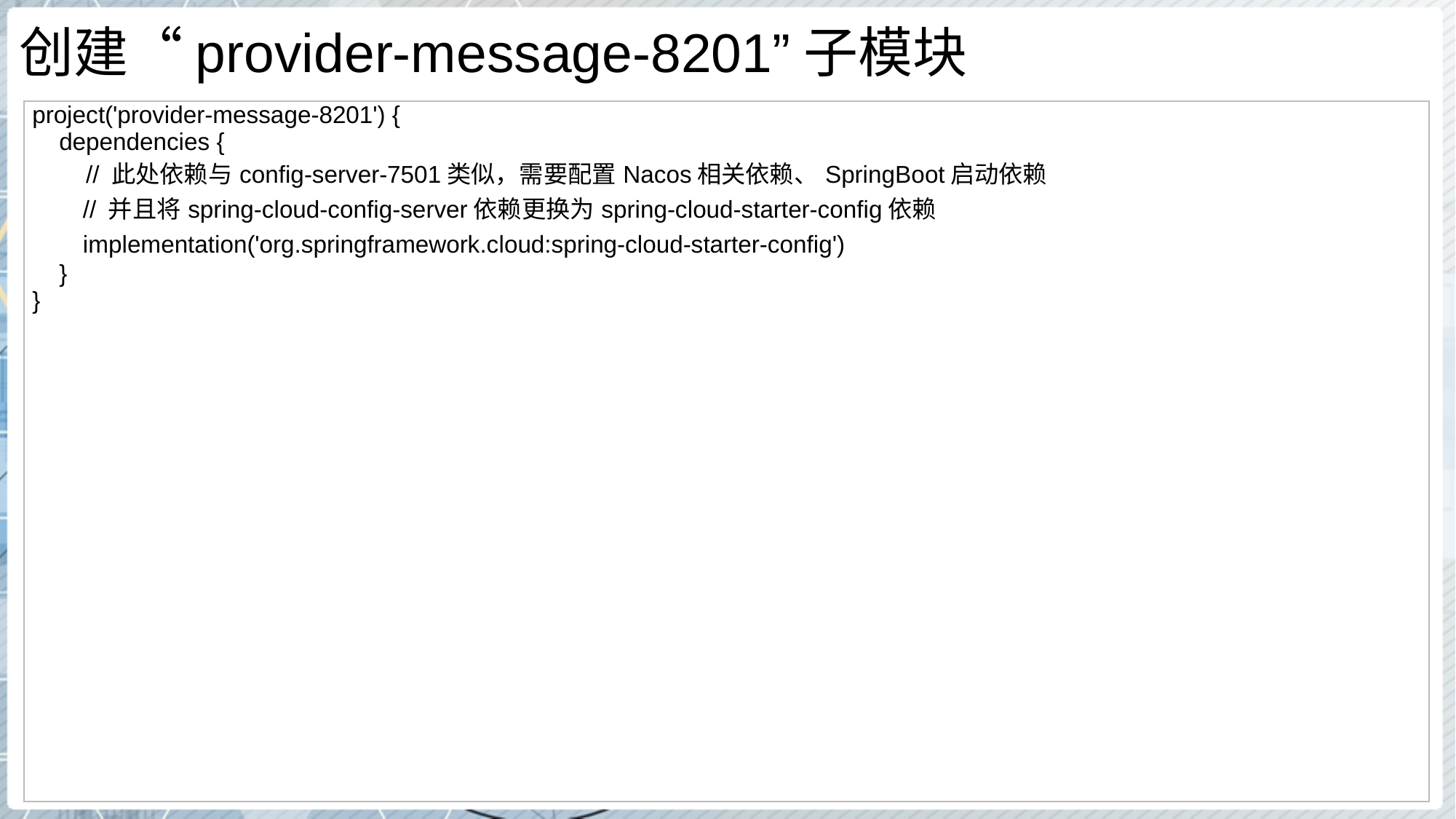

# 创建“provider-message-8201”子模块
| project('provider-message-8201') { dependencies { // 此处依赖与config-server-7501类似，需要配置Nacos相关依赖、SpringBoot启动依赖 // 并且将spring-cloud-config-server依赖更换为spring-cloud-starter-config依赖 implementation('org.springframework.cloud:spring-cloud-starter-config') } } |
| --- |